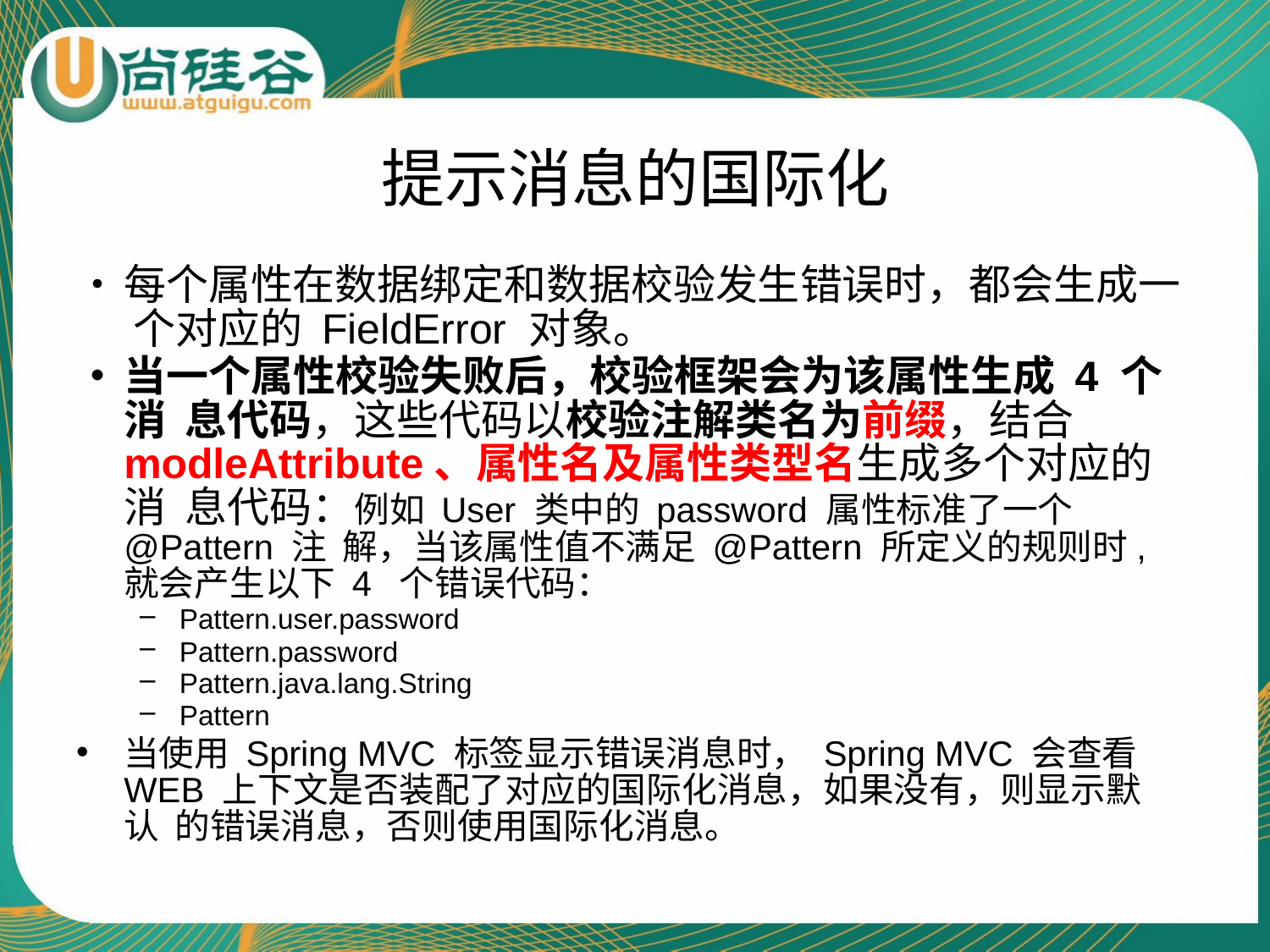

# 提示消息的国际化
•	每个属性在数据绑定和数据校验发生错误时，都会生成一  个对应的 FieldError 对象。
•	当一个属性校验失败后，校验框架会为该属性生成 4 个消  息代码，这些代码以校验注解类名为前缀，结合  modleAttribute、属性名及属性类型名生成多个对应的消  息代码：例如 User 类中的 password 属性标准了一个 @Pattern 注  解，当该属性值不满足 @Pattern 所定义的规则时, 就会产生以下 4  个错误代码：
Pattern.user.password
Pattern.password
Pattern.java.lang.String
Pattern
当使用 Spring MVC 标签显示错误消息时， Spring MVC 会查看  WEB 上下文是否装配了对应的国际化消息，如果没有，则显示默认  的错误消息，否则使用国际化消息。